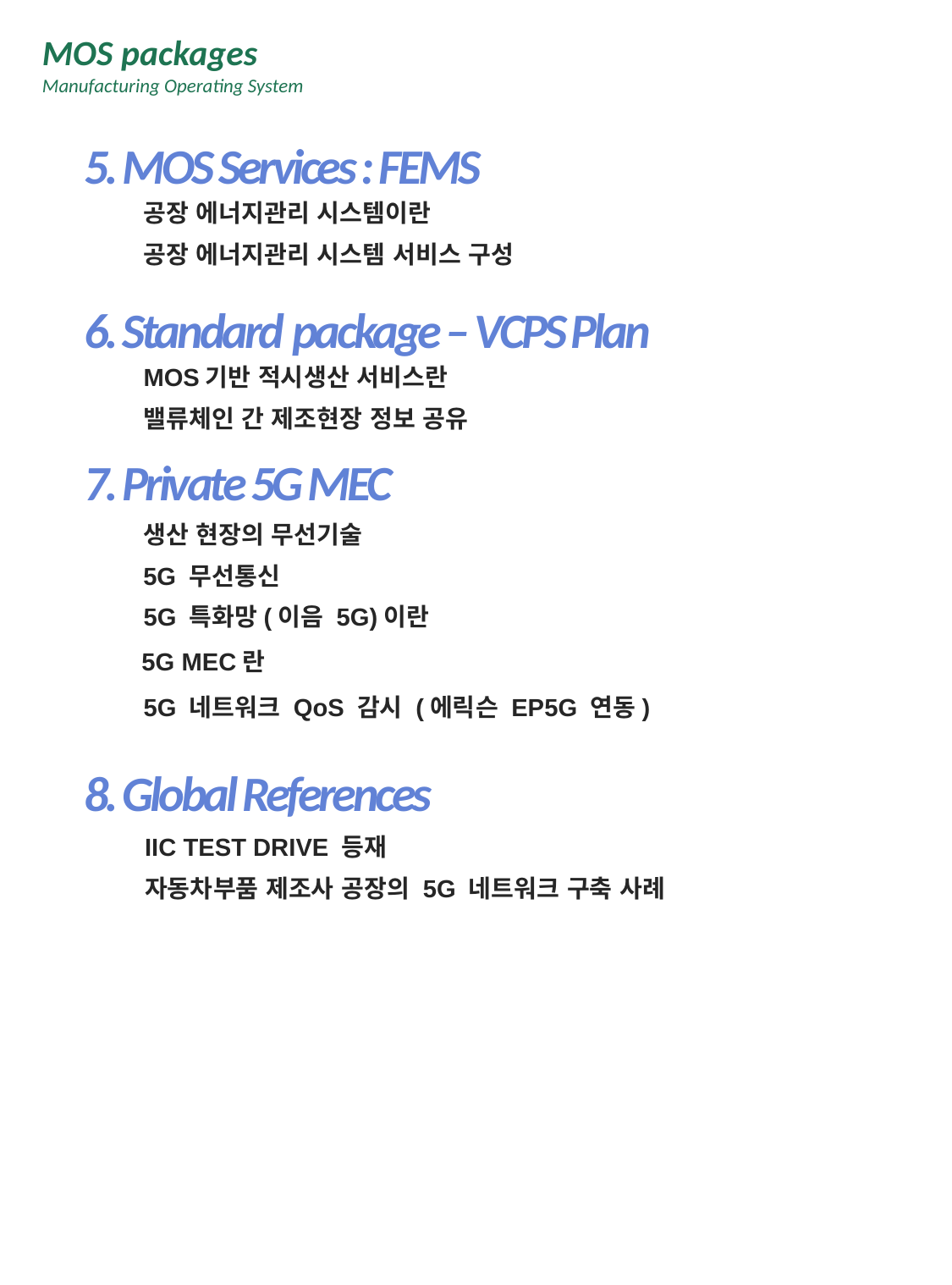

MOS packages
Manufacturing Operating System
5. MOS Services : FEMS
공장 에너지관리 시스템이란
공장 에너지관리 시스템 서비스 구성
6. Standard package – VCPS Plan
MOS기반 적시생산 서비스란
밸류체인 간 제조현장 정보 공유
7. Private 5G MEC
생산 현장의 무선기술
5G 무선통신
5G 특화망(이음 5G)이란
5G MEC란
5G 네트워크 QoS 감시 (에릭슨 EP5G 연동)
8. Global References
IIC TEST DRIVE 등재
자동차부품 제조사 공장의 5G 네트워크 구축 사례